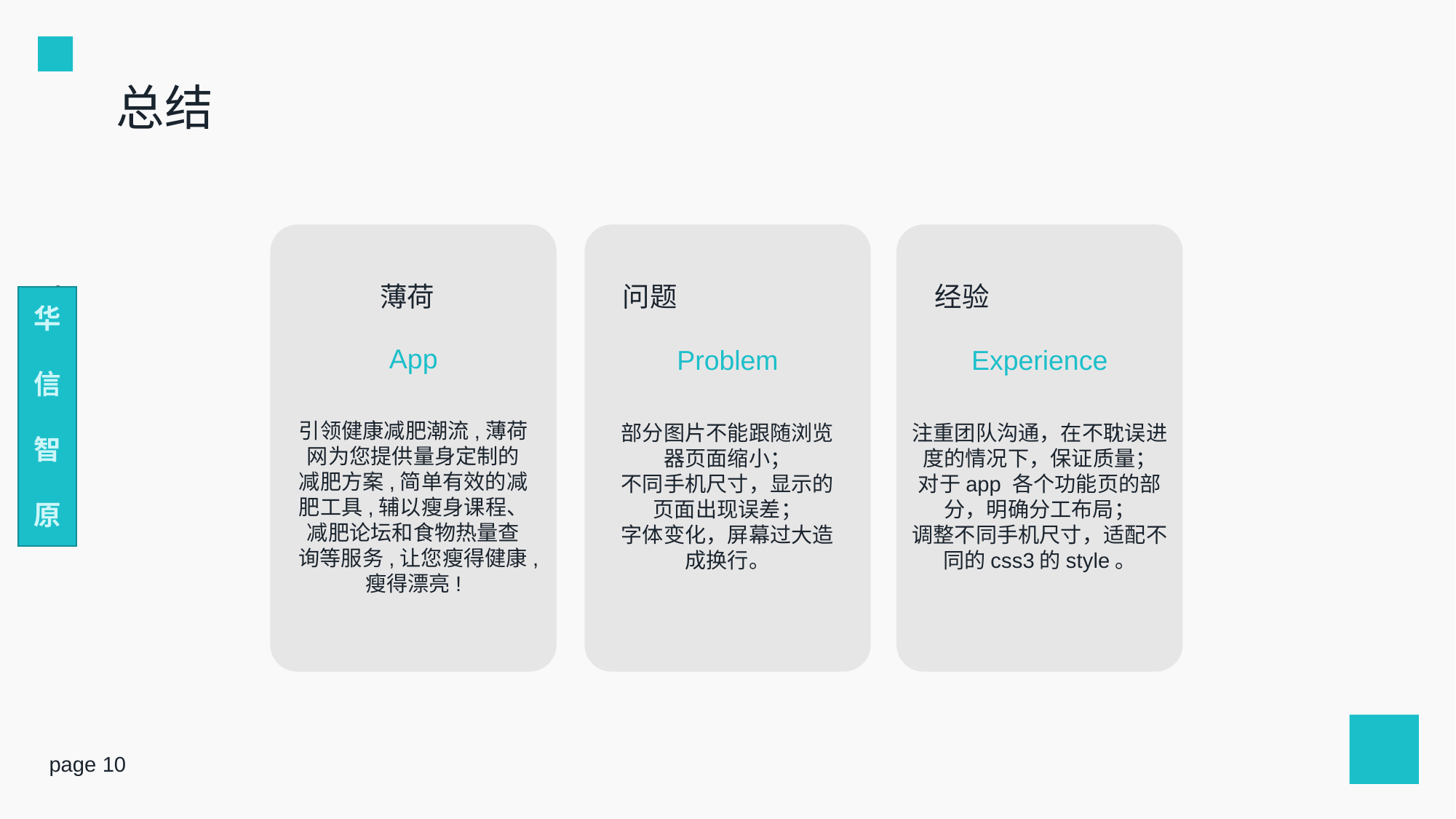

总结

薄荷
问题
经验
华

信

智

原
App
Problem
Experience
引领健康减肥潮流,薄荷网为您提供量身定制的减肥方案,简单有效的减肥工具,辅以瘦身课程、减肥论坛和食物热量查询等服务,让您瘦得健康,瘦得漂亮!
部分图片不能跟随浏览器页面缩小；
不同手机尺寸，显示的页面出现误差；
字体变化，屏幕过大造成换行。
注重团队沟通，在不耽误进度的情况下，保证质量；
对于app 各个功能页的部分，明确分工布局；
调整不同手机尺寸，适配不同的css3的style。